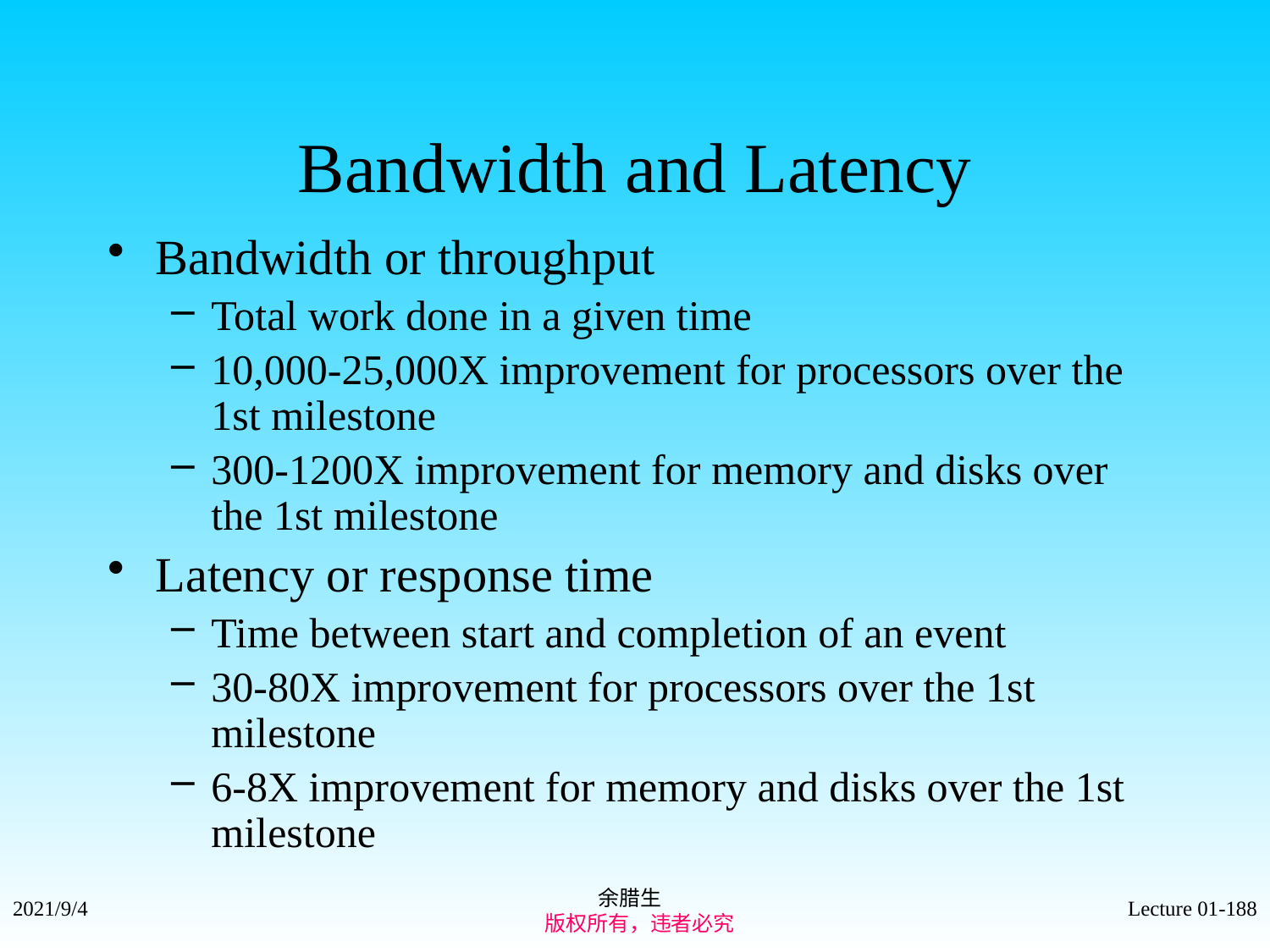

# Bandwidth and Latency
Bandwidth or throughput
Total work done in a given time
10,000-25,000X improvement for processors over the 1st milestone
300-1200X improvement for memory and disks over the 1st milestone
Latency or response time
Time between start and completion of an event
30-80X improvement for processors over the 1st milestone
6-8X improvement for memory and disks over the 1st milestone
余腊生
 版权所有，违者必究
2021/9/4
Lecture 01-188